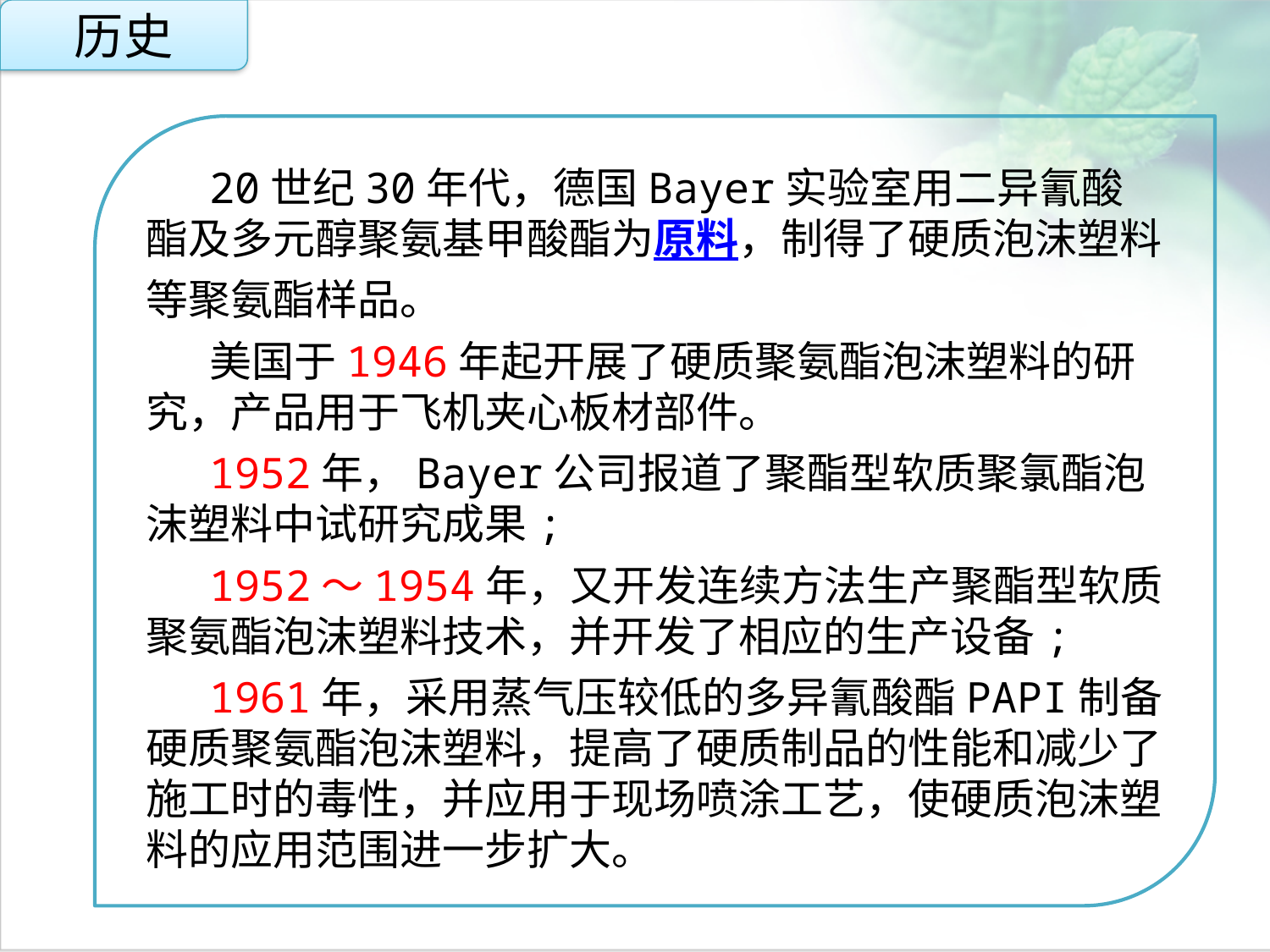

历史
20世纪30年代，德国Bayer实验室用二异氰酸酯及多元醇聚氨基甲酸酯为原料，制得了硬质泡沫塑料等聚氨酯样品。
美国于1946年起开展了硬质聚氨酯泡沫塑料的研究，产品用于飞机夹心板材部件。
1952年，Bayer公司报道了聚酯型软质聚氯酯泡沫塑料中试研究成果;
1952～1954年，又开发连续方法生产聚酯型软质聚氨酯泡沫塑料技术，并开发了相应的生产设备;
1961年，采用蒸气压较低的多异氰酸酯PAPI制备硬质聚氨酯泡沫塑料，提高了硬质制品的性能和减少了施工时的毒性，并应用于现场喷涂工艺，使硬质泡沫塑料的应用范围进一步扩大。
点击添加文本
点击添加文本
点击添加文本
点击添加文本